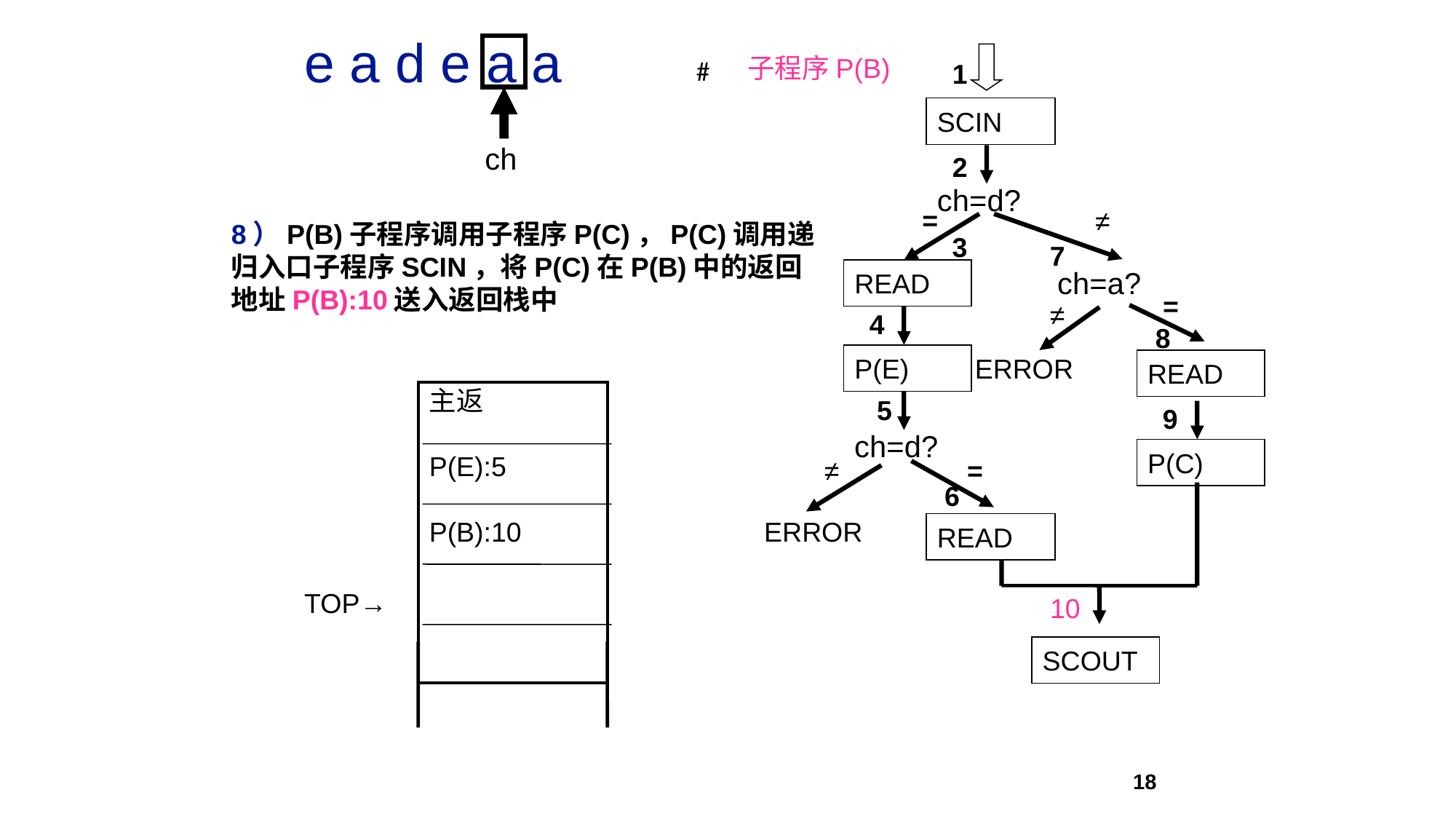

e a d e a a

ch

1
SCIN
2

ch=d?
=
≠

3
7
ch=a?
READ
=
≠
4

8
ERROR
P(E)
READ
5

9

ch=d?
P(C)
≠
=

6

ERROR
READ

10

SCOUT
子程序P(B)

#
8）P(B)子程序调用子程序P(C)，P(C)调用递归入口子程序SCIN，将P(C)在P(B)中的返回地址P(B):10送入返回栈中
主返

P(E):5

P(B):10

TOP→

18